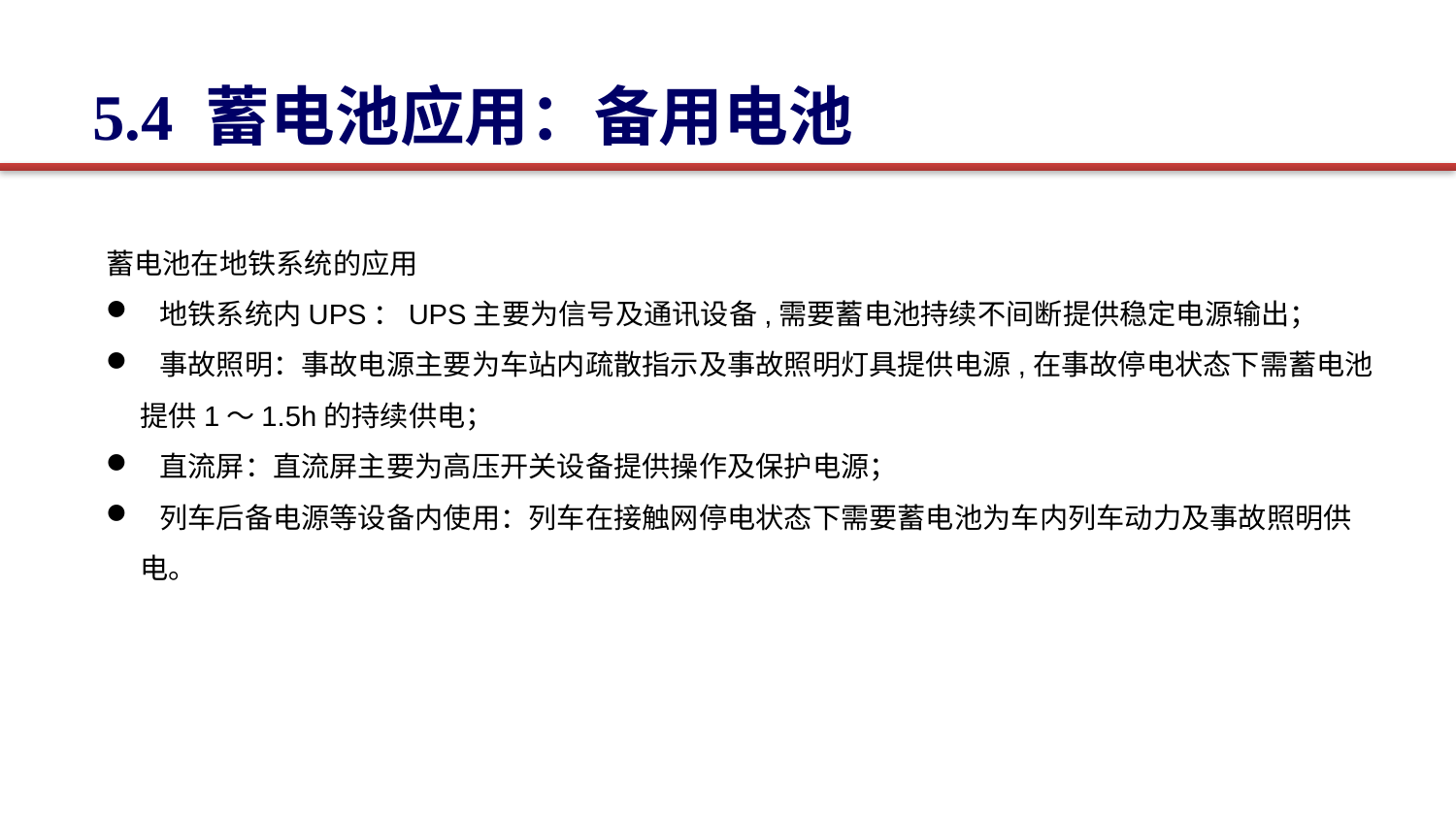

5.4 蓄电池应用：备用电池

蓄电池在地铁系统的应用
  地铁系统内UPS：UPS主要为信号及通讯设备,需要蓄电池持续不间断提供稳定电源输出；
  事故照明：事故电源主要为车站内疏散指示及事故照明灯具提供电源,在事故停电状态下需蓄电池提供1～1.5h的持续供电；
  直流屏：直流屏主要为高压开关设备提供操作及保护电源；
  列车后备电源等设备内使用：列车在接触网停电状态下需要蓄电池为车内列车动力及事故照明供电。